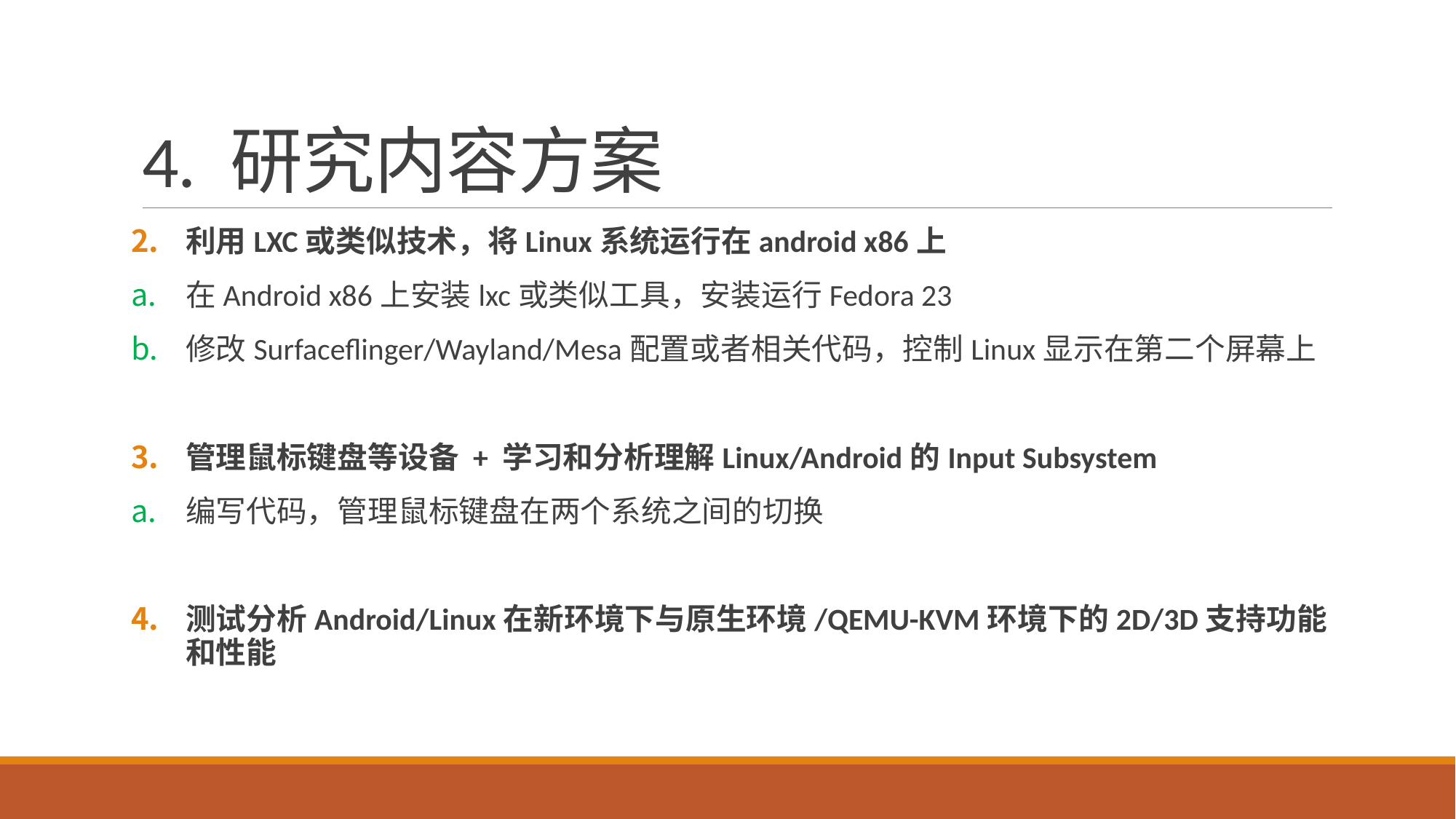

# 4. 研究内容方案
利用LXC或类似技术，将Linux系统运行在android x86上
在Android x86上安装lxc或类似工具，安装运行Fedora 23
修改Surfaceflinger/Wayland/Mesa配置或者相关代码，控制Linux显示在第二个屏幕上

管理鼠标键盘等设备 + 学习和分析理解Linux/Android的Input Subsystem
编写代码，管理鼠标键盘在两个系统之间的切换

测试分析Android/Linux在新环境下与原生环境/QEMU-KVM环境下的2D/3D支持功能和性能